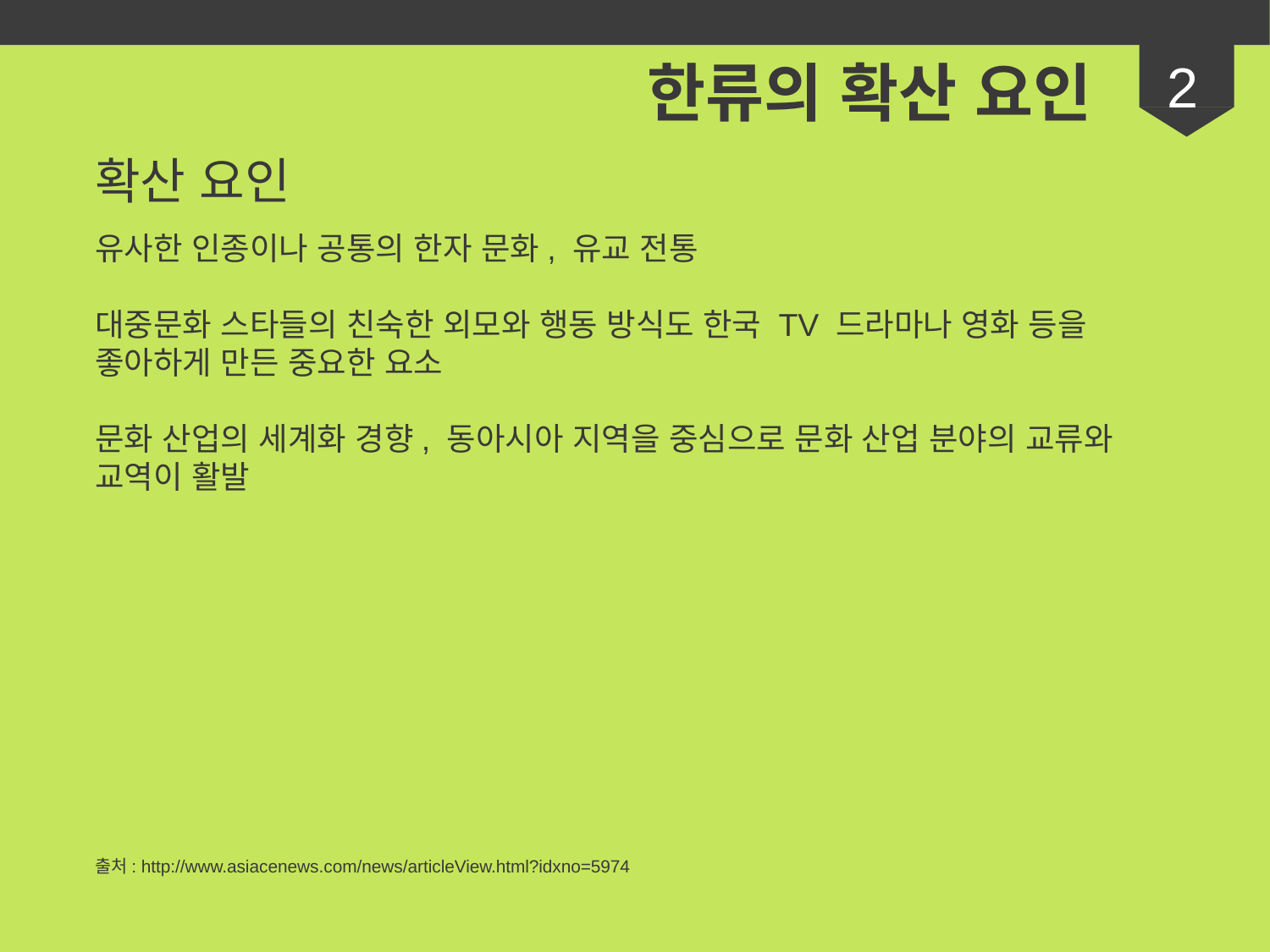

2
한류의 확산 요인
확산 요인
유사한 인종이나 공통의 한자 문화, 유교 전통

대중문화 스타들의 친숙한 외모와 행동 방식도 한국 TV 드라마나 영화 등을 좋아하게 만든 중요한 요소

문화 산업의 세계화 경향, 동아시아 지역을 중심으로 문화 산업 분야의 교류와 교역이 활발

출처: http://www.asiacenews.com/news/articleView.html?idxno=5974